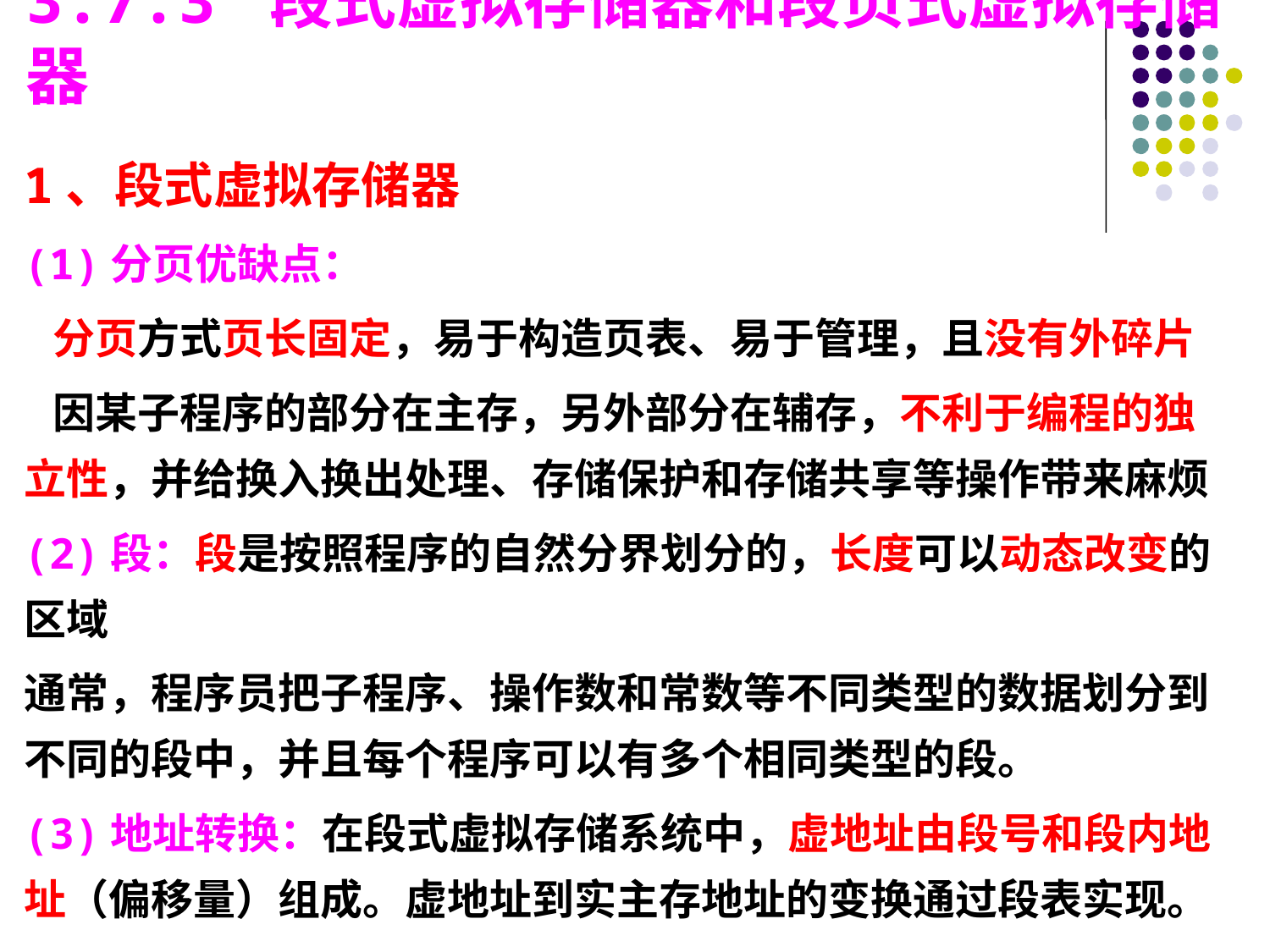

3.7.3 段式虚拟存储器和段页式虚拟存储器
1、段式虚拟存储器
(1)分页优缺点：
  分页方式页长固定，易于构造页表、易于管理，且没有外碎片
  因某子程序的部分在主存，另外部分在辅存，不利于编程的独立性，并给换入换出处理、存储保护和存储共享等操作带来麻烦
(2)段：段是按照程序的自然分界划分的，长度可以动态改变的区域
通常，程序员把子程序、操作数和常数等不同类型的数据划分到不同的段中，并且每个程序可以有多个相同类型的段。
(3)地址转换：在段式虚拟存储系统中，虚地址由段号和段内地址（偏移量）组成。虚地址到实主存地址的变换通过段表实现。
# 99